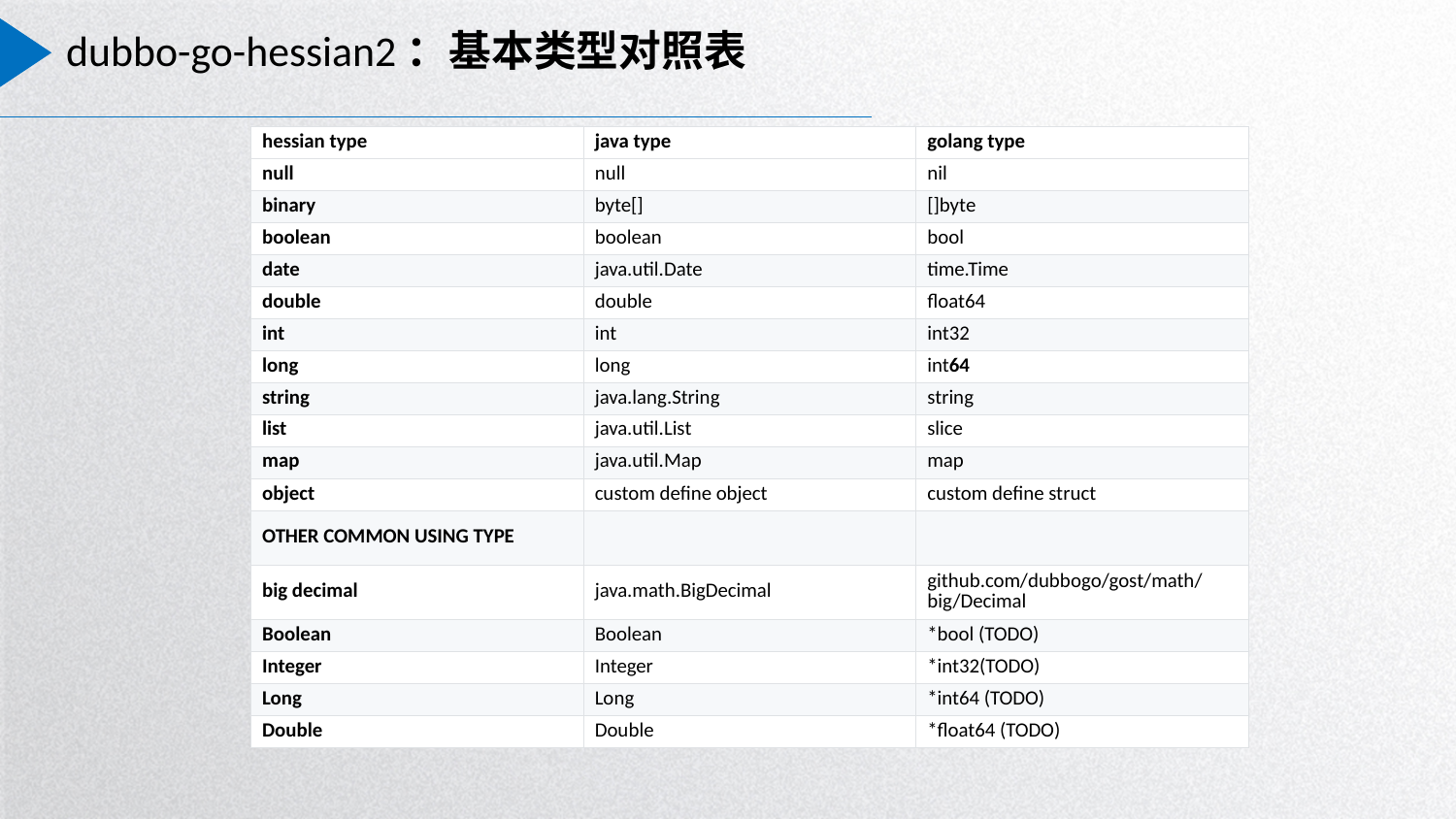

E6636BC20180234D78A0072836F0BF7012B9B20017B52B70A6D98136B1692B569B4DB638E16B8B03221924083846D7EBBA19217A31D0BB311BBFC215713E1DD124FE9FADEE2794A7548B25C761F245D6DCC1E3E77492517FB8FF11984C0F4C58DAD62B913E3
# dubbo-go-hessian2：基本类型对照表

| hessian type | java type | golang type |
| --- | --- | --- |
| null | null | nil |
| binary | byte[] | []byte |
| boolean | boolean | bool |
| date | java.util.Date | time.Time |
| double | double | float64 |
| int | int | int32 |
| long | long | int64 |
| string | java.lang.String | string |
| list | java.util.List | slice |
| map | java.util.Map | map |
| object | custom define object | custom define struct |
| OTHER COMMON USING TYPE |  |  |
| big decimal | java.math.BigDecimal | github.com/dubbogo/gost/math/big/Decimal |
| Boolean | Boolean | \*bool (TODO) |
| Integer | Integer | \*int32(TODO) |
| Long | Long | \*int64 (TODO) |
| Double | Double | \*float64 (TODO) |